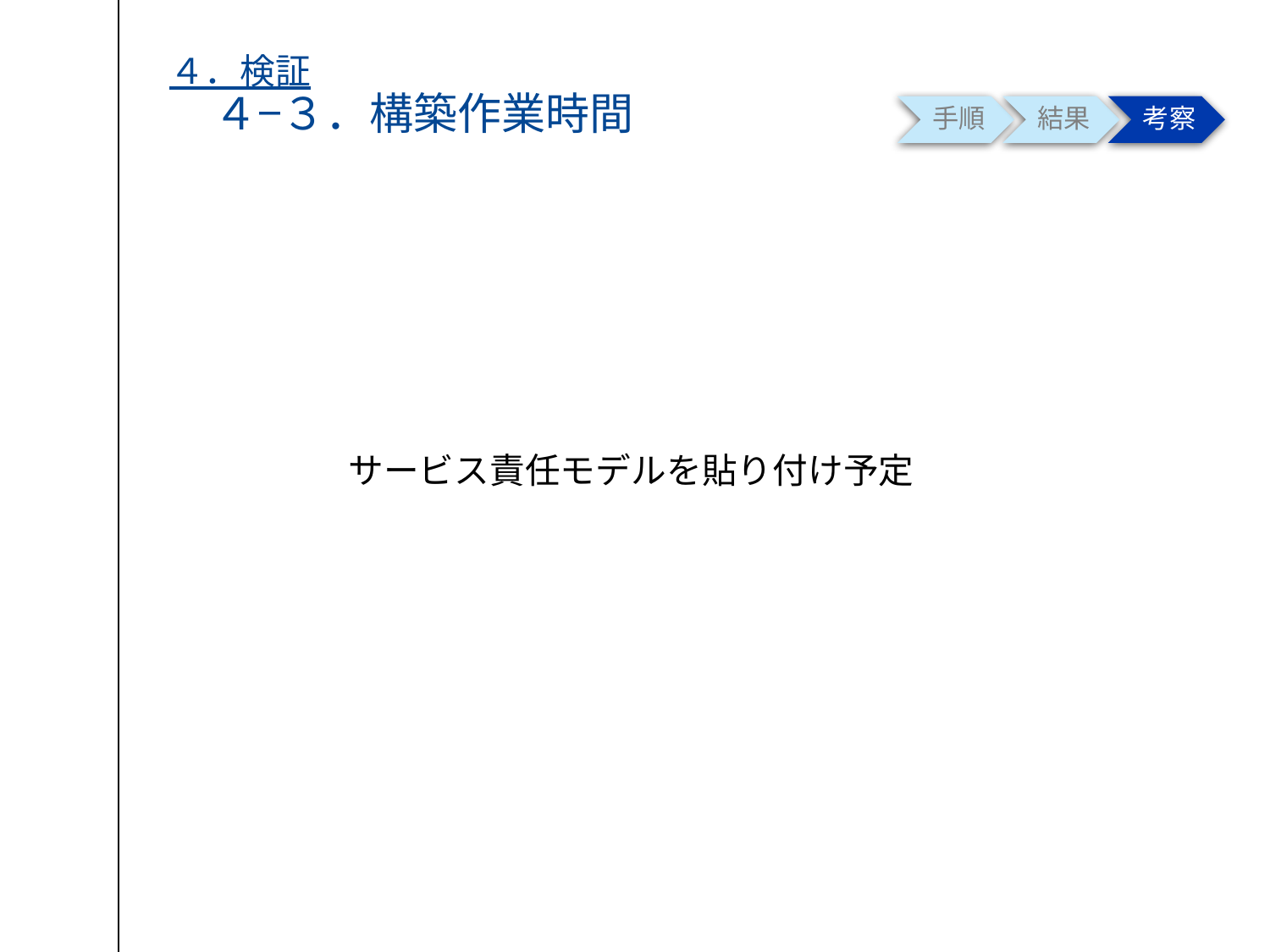

# ４．検証 　４−３．構築作業時間
手順
結果
考察
サービス責任モデルを貼り付け予定